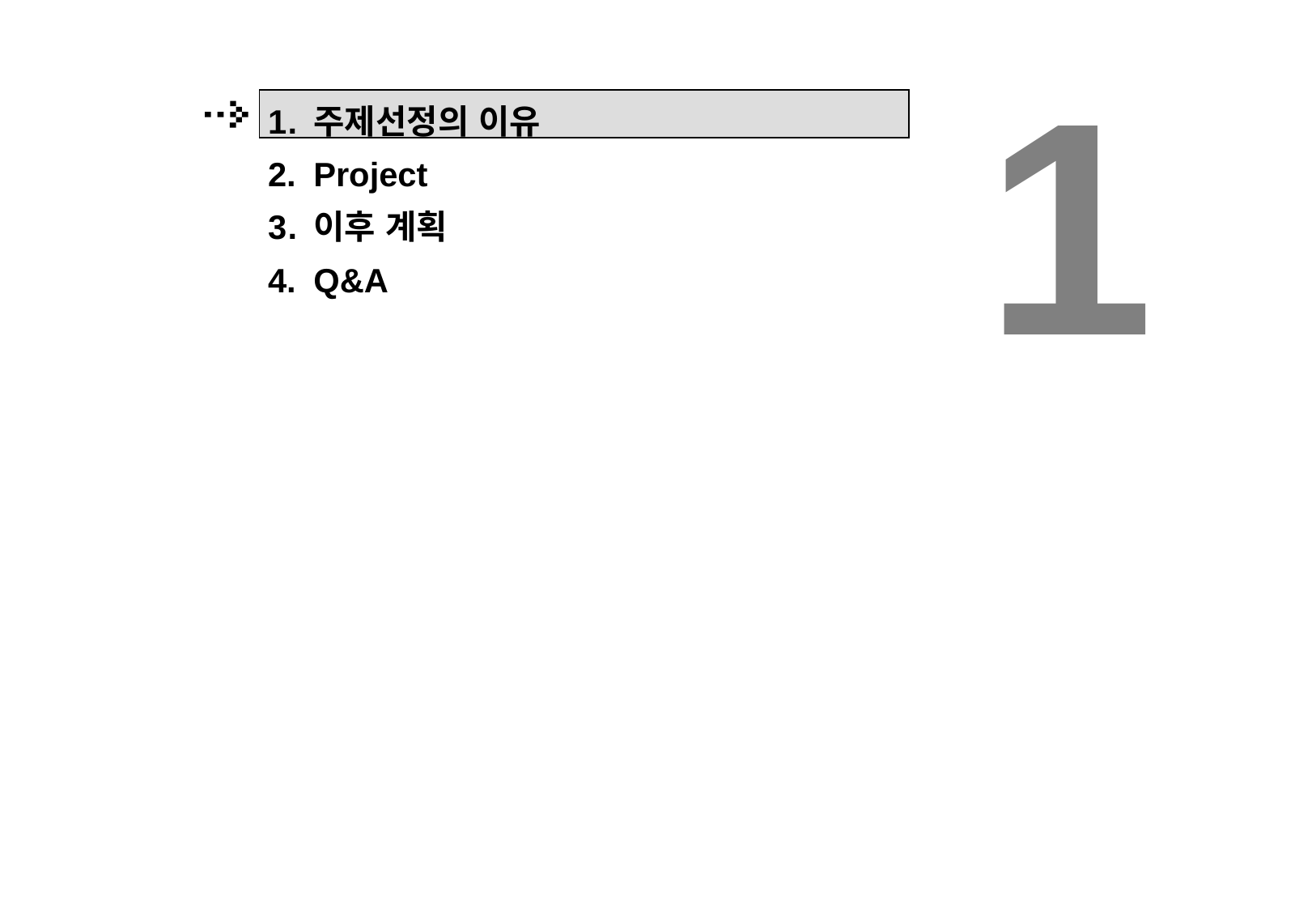

1
주제선정의 이유
Project
이후 계획
Q&A